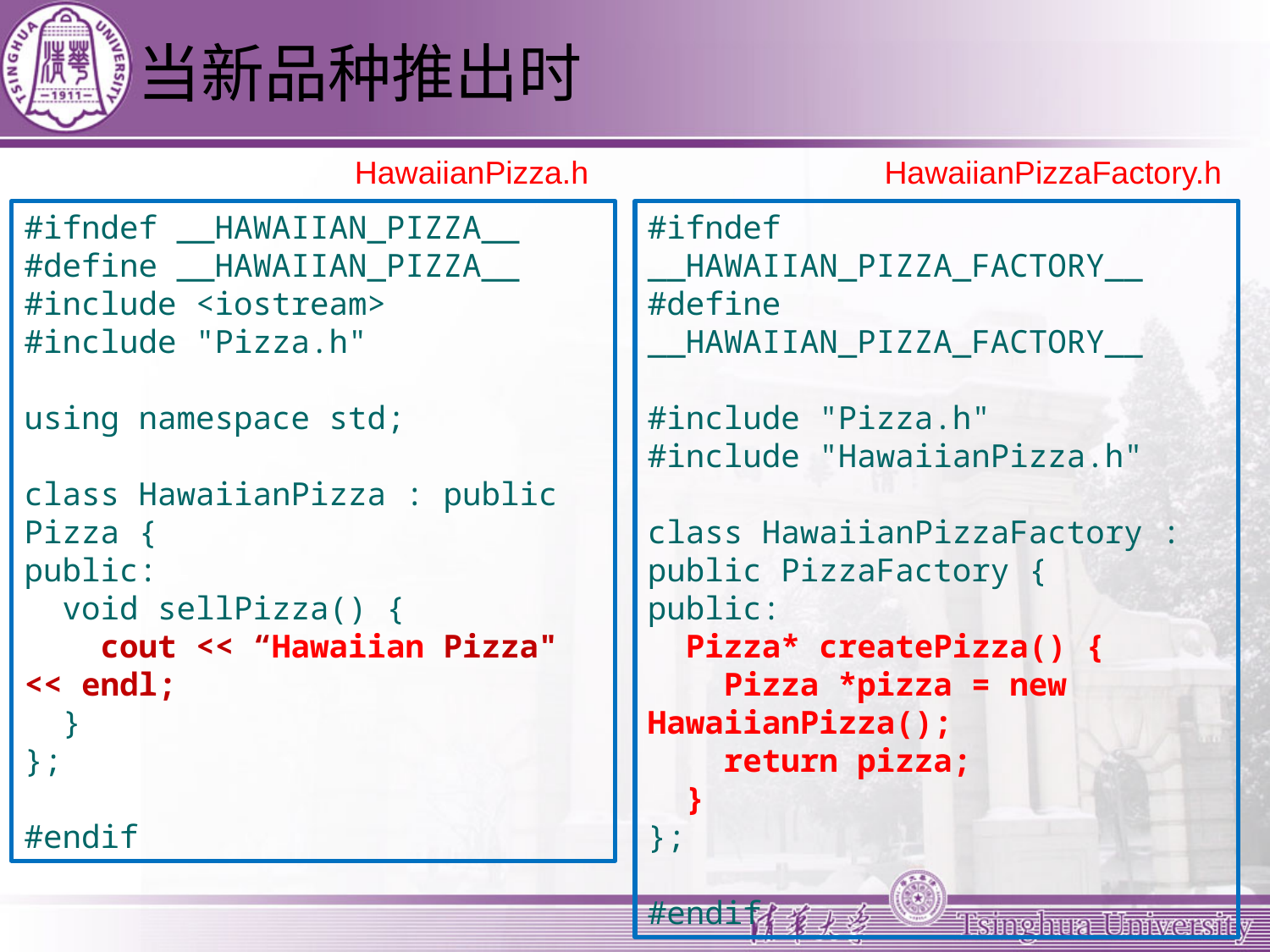

# 当新品种推出时
HawaiianPizza.h
#ifndef __HAWAIIAN_PIZZA__
#define __HAWAIIAN_PIZZA__
#include <iostream>
#include "Pizza.h"

using namespace std;

class HawaiianPizza : public Pizza {
public:
  void sellPizza() {
    cout << “Hawaiian Pizza" << endl;
  }
};

#endif
HawaiianPizzaFactory.h
#ifndef __HAWAIIAN_PIZZA_FACTORY__
#define __HAWAIIAN_PIZZA_FACTORY__

#include "Pizza.h"
#include "HawaiianPizza.h"

class HawaiianPizzaFactory : public PizzaFactory {
public:
  Pizza* createPizza() {
    Pizza *pizza = new HawaiianPizza();
    return pizza;
  }
};

#endif